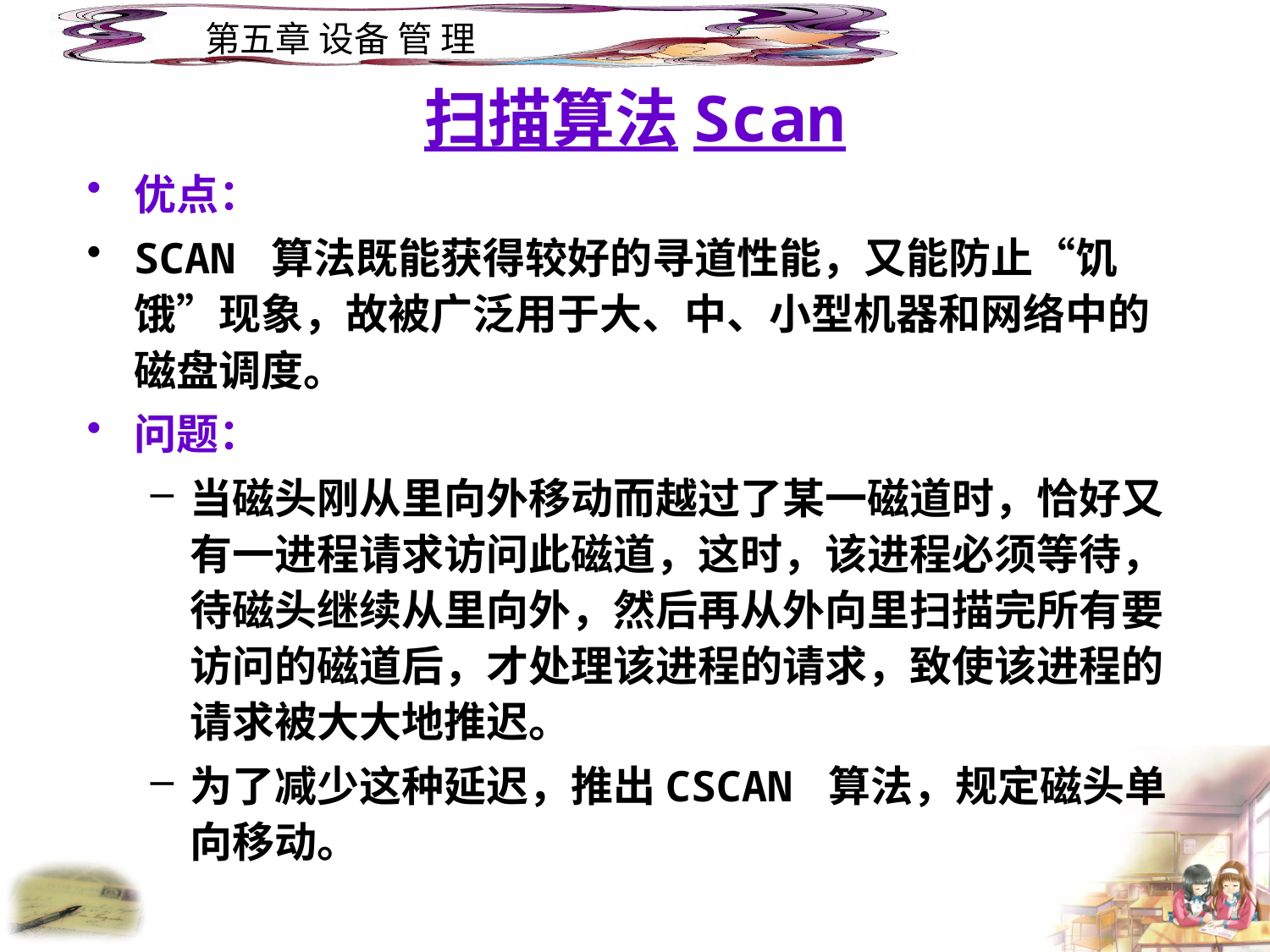

# 扫描算法Scan
优点：
SCAN 算法既能获得较好的寻道性能，又能防止“饥饿”现象，故被广泛用于大、中、小型机器和网络中的磁盘调度。
问题：
当磁头刚从里向外移动而越过了某一磁道时，恰好又有一进程请求访问此磁道，这时，该进程必须等待，待磁头继续从里向外，然后再从外向里扫描完所有要访问的磁道后，才处理该进程的请求，致使该进程的请求被大大地推迟。
为了减少这种延迟，推出CSCAN 算法，规定磁头单向移动。